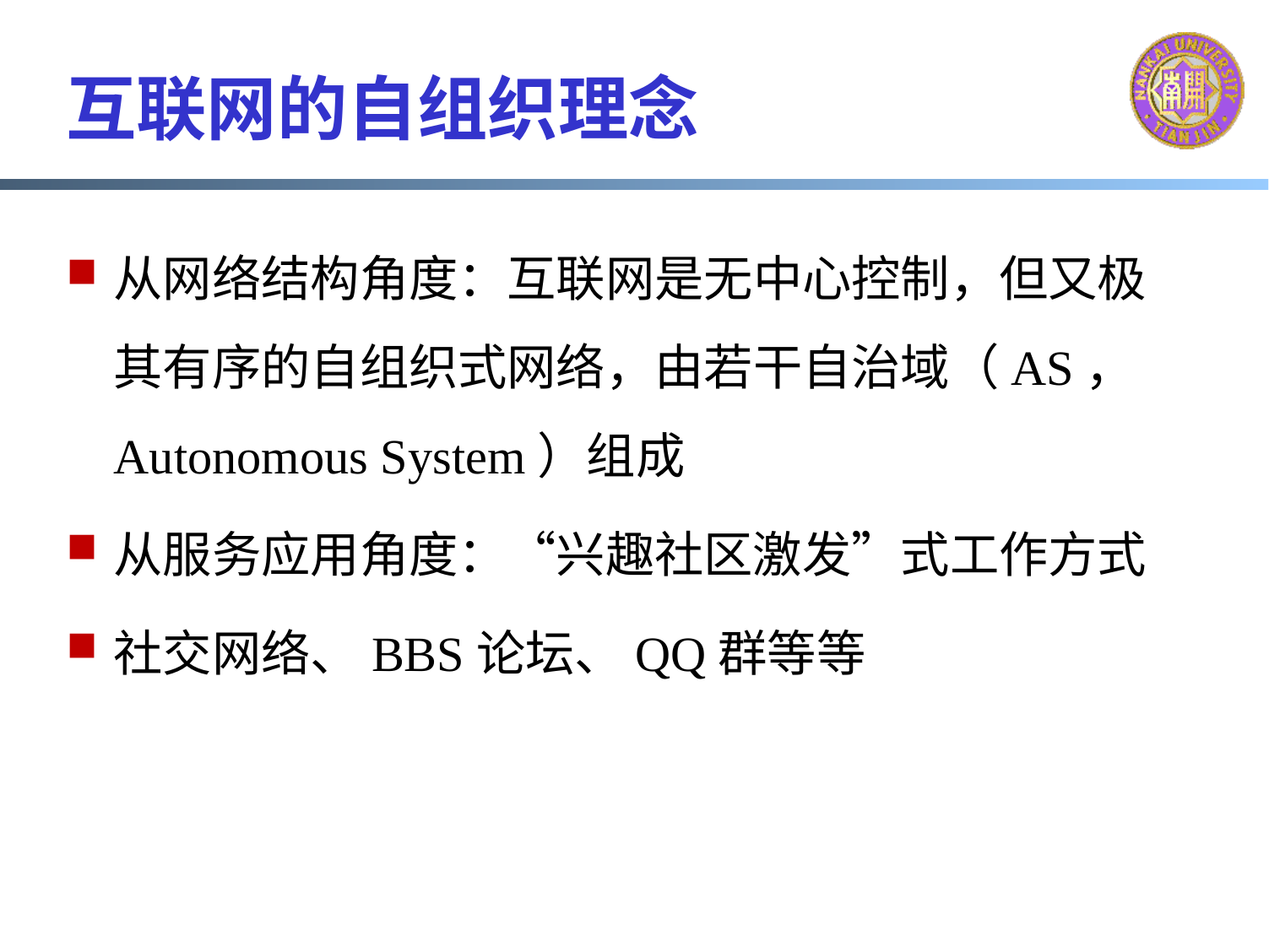

# 互联网的自组织理念
从网络结构角度：互联网是无中心控制，但又极其有序的自组织式网络，由若干自治域（AS， Autonomous System）组成
从服务应用角度：“兴趣社区激发”式工作方式
社交网络、BBS论坛、QQ群等等